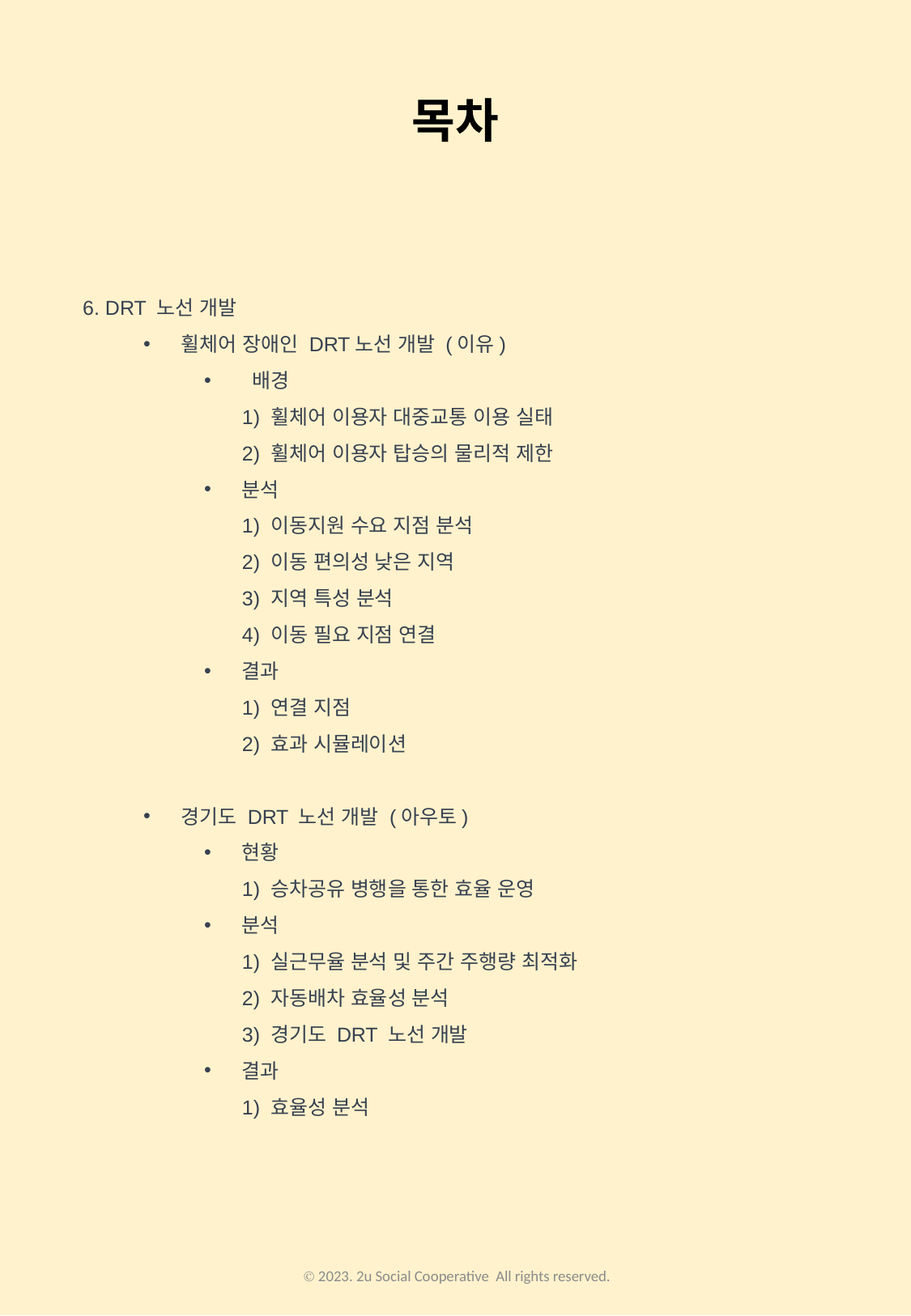

목차
6. DRT 노선 개발
휠체어 장애인 DRT노선 개발 (이유)
 배경
1) 휠체어 이용자 대중교통 이용 실태
2) 휠체어 이용자 탑승의 물리적 제한
분석
1) 이동지원 수요 지점 분석
2) 이동 편의성 낮은 지역
3) 지역 특성 분석
4) 이동 필요 지점 연결
결과
1) 연결 지점
2) 효과 시뮬레이션

경기도 DRT 노선 개발 (아우토)
현황
1) 승차공유 병행을 통한 효율 운영
분석
1) 실근무율 분석 및 주간 주행량 최적화
2) 자동배차 효율성 분석
3) 경기도 DRT 노선 개발
결과
1) 효율성 분석
목차 6번 분석 부분 작성중
7월 사회적경제 박람회 발표요청 (아우토)
6/28 최종발표 참여 가능 여부 (아우토)
기존 -> 두리발, 장콜 등 문제점 제시

데이터 수집 불가로

-> 이유에서 진행하는 통합이 효율적이라는 것 보여주고 여론 만들어야 함

Sub1: 교통지원 정책의 통일의 필요
sub2: 승차공유 병행을 통한 효율 운영
Ⓒ 2023. 2u Social Cooperative  All rights reserved.